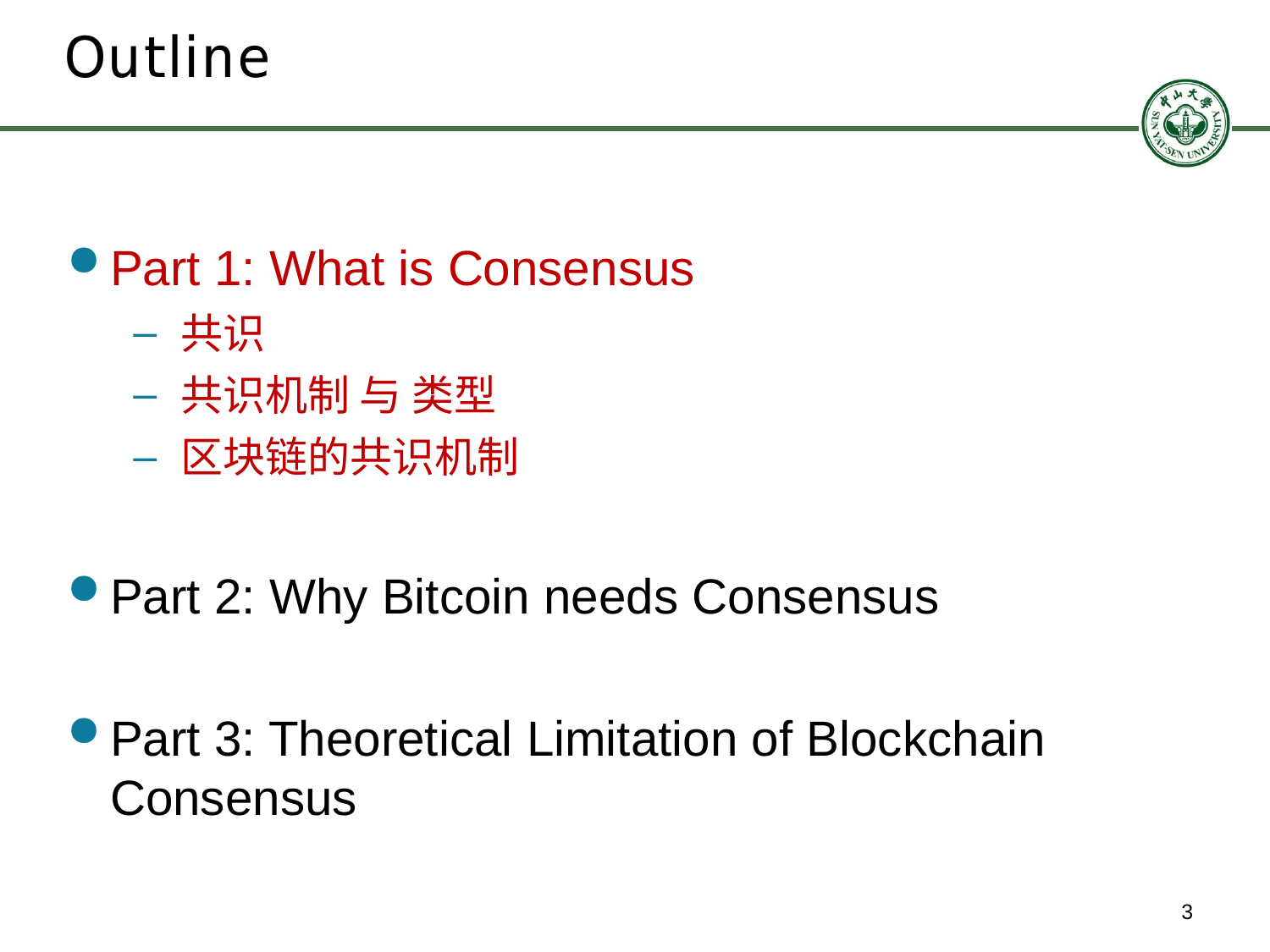

# Outline

Part 1: What is Consensus
共识
共识机制 与 类型
区块链的共识机制

Part 2: Why Bitcoin needs Consensus

Part 3: Theoretical Limitation of Blockchain Consensus